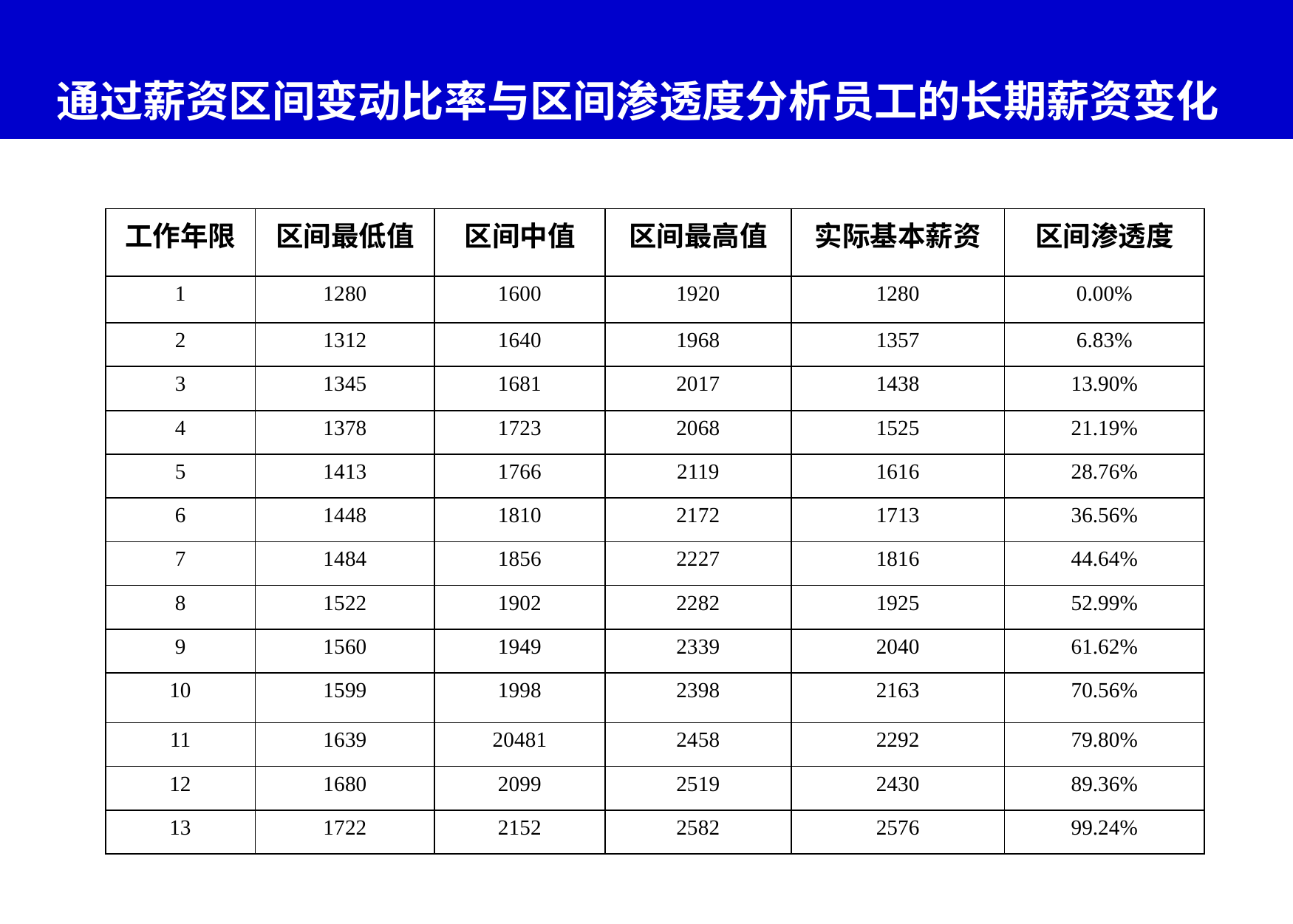

# 通过薪资区间变动比率与区间渗透度分析员工的长期薪资变化
| 工作年限 | 区间最低值 | 区间中值 | 区间最高值 | 实际基本薪资 | 区间渗透度 |
| --- | --- | --- | --- | --- | --- |
| 1 | 1280 | 1600 | 1920 | 1280 | 0.00% |
| 2 | 1312 | 1640 | 1968 | 1357 | 6.83% |
| 3 | 1345 | 1681 | 2017 | 1438 | 13.90% |
| 4 | 1378 | 1723 | 2068 | 1525 | 21.19% |
| 5 | 1413 | 1766 | 2119 | 1616 | 28.76% |
| 6 | 1448 | 1810 | 2172 | 1713 | 36.56% |
| 7 | 1484 | 1856 | 2227 | 1816 | 44.64% |
| 8 | 1522 | 1902 | 2282 | 1925 | 52.99% |
| 9 | 1560 | 1949 | 2339 | 2040 | 61.62% |
| 10 | 1599 | 1998 | 2398 | 2163 | 70.56% |
| 11 | 1639 | 20481 | 2458 | 2292 | 79.80% |
| 12 | 1680 | 2099 | 2519 | 2430 | 89.36% |
| 13 | 1722 | 2152 | 2582 | 2576 | 99.24% |